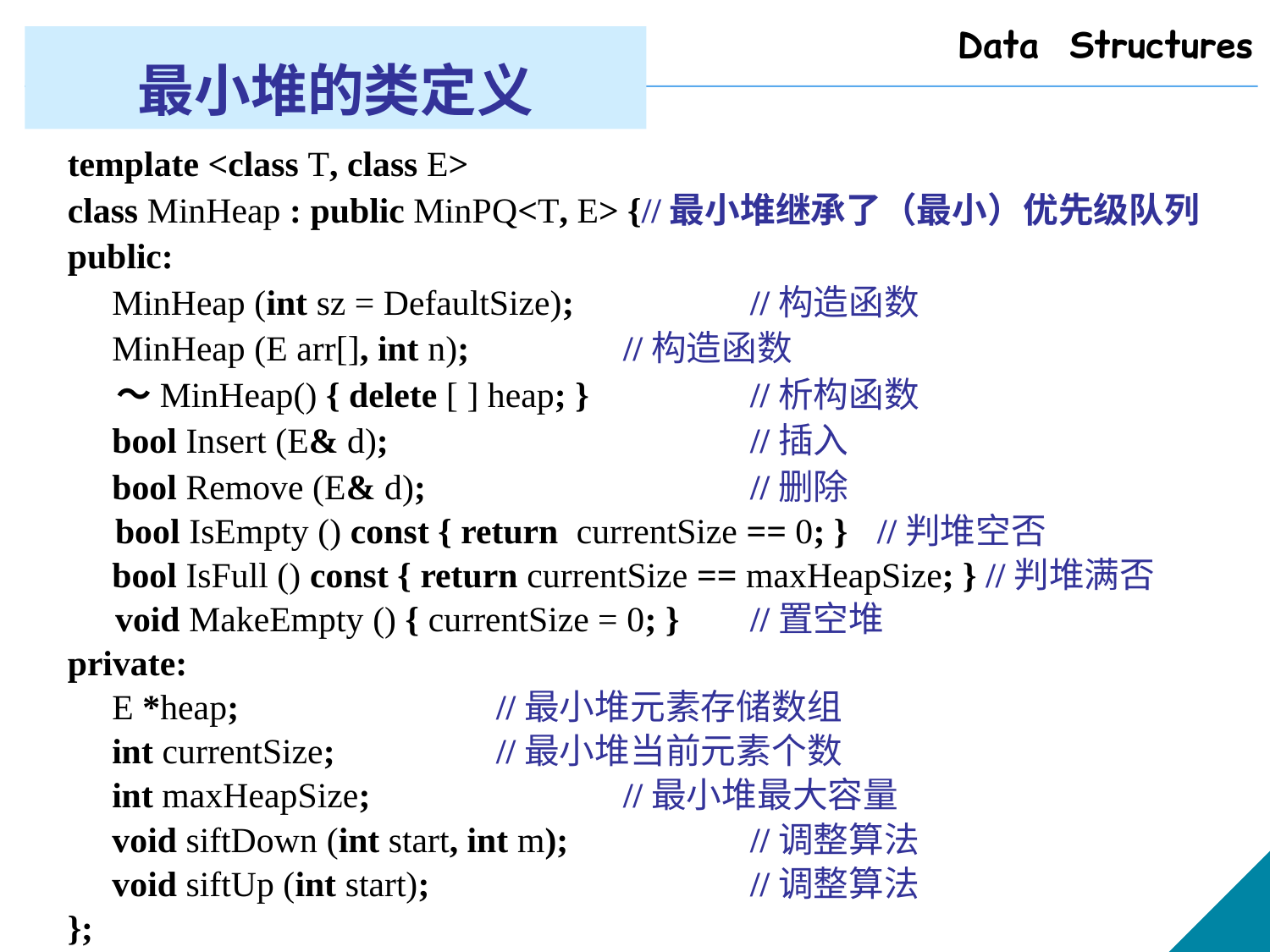

# 最小堆的类定义
template <class T, class E>
class MinHeap : public MinPQ<T, E> {//最小堆继承了（最小）优先级队列
public:
     MinHeap (int sz = DefaultSize);		//构造函数
     MinHeap (E arr[], int n);		//构造函数
     ～MinHeap() { delete [ ] heap; }		//析构函数
     bool Insert (E& d);			//插入
     bool Remove (E& d);			//删除
 	bool IsEmpty () const { return  currentSize == 0; } 	//判堆空否
     bool IsFull () const { return currentSize == maxHeapSize; } //判堆满否
	void MakeEmpty () { currentSize = 0; }	//置空堆
private:
     E *heap;			//最小堆元素存储数组
     int currentSize;		//最小堆当前元素个数
     int maxHeapSize;		//最小堆最大容量
     void siftDown (int start, int m);		//调整算法
     void siftUp (int start);		          	//调整算法
};